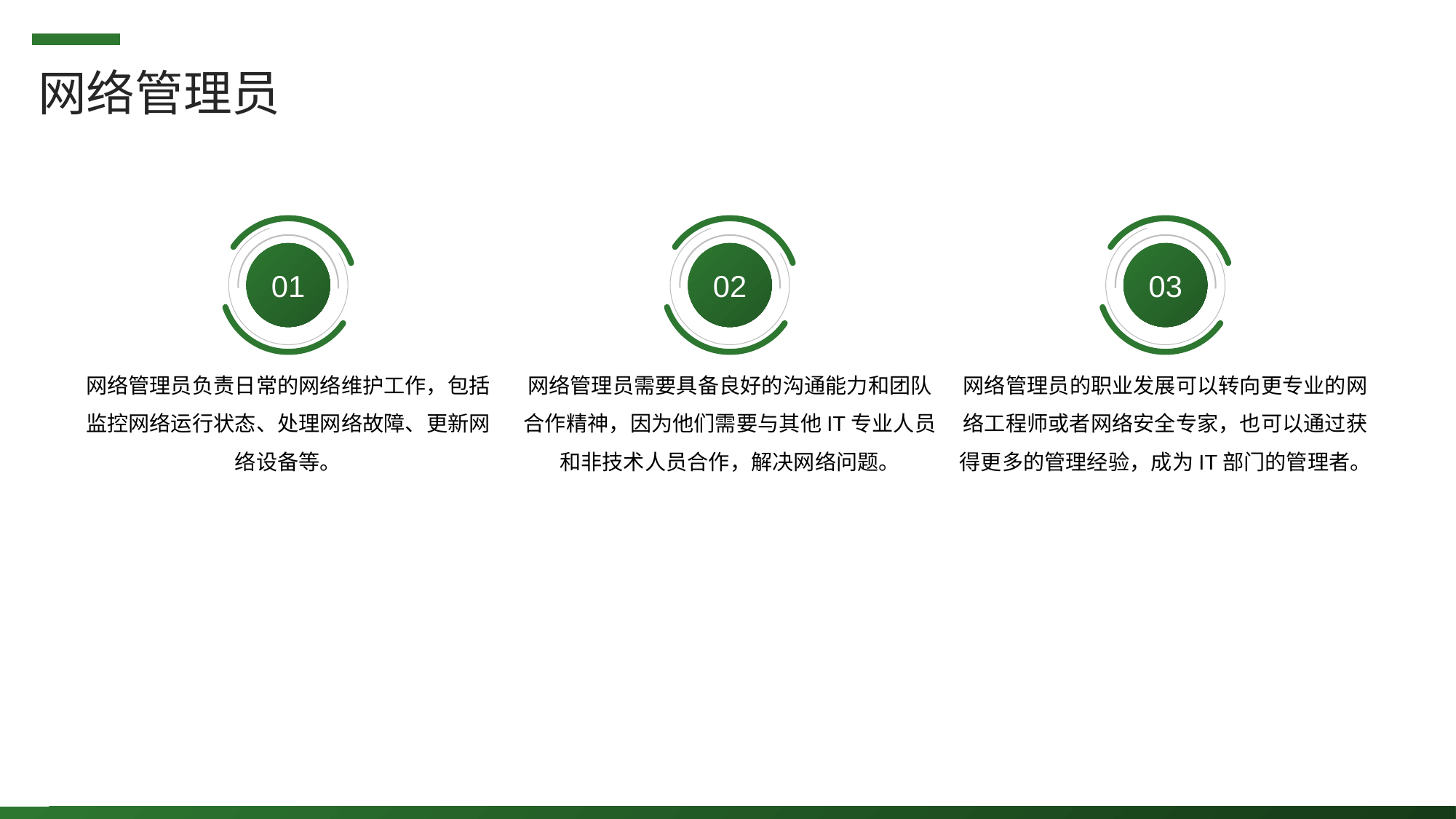

网络管理员

01
02
03

网络管理员负责日常的网络维护工作，包括监控网络运行状态、处理网络故障、更新网络设备等。
网络管理员需要具备良好的沟通能力和团队合作精神，因为他们需要与其他IT专业人员和非技术人员合作，解决网络问题。
网络管理员的职业发展可以转向更专业的网络工程师或者网络安全专家，也可以通过获得更多的管理经验，成为IT部门的管理者。